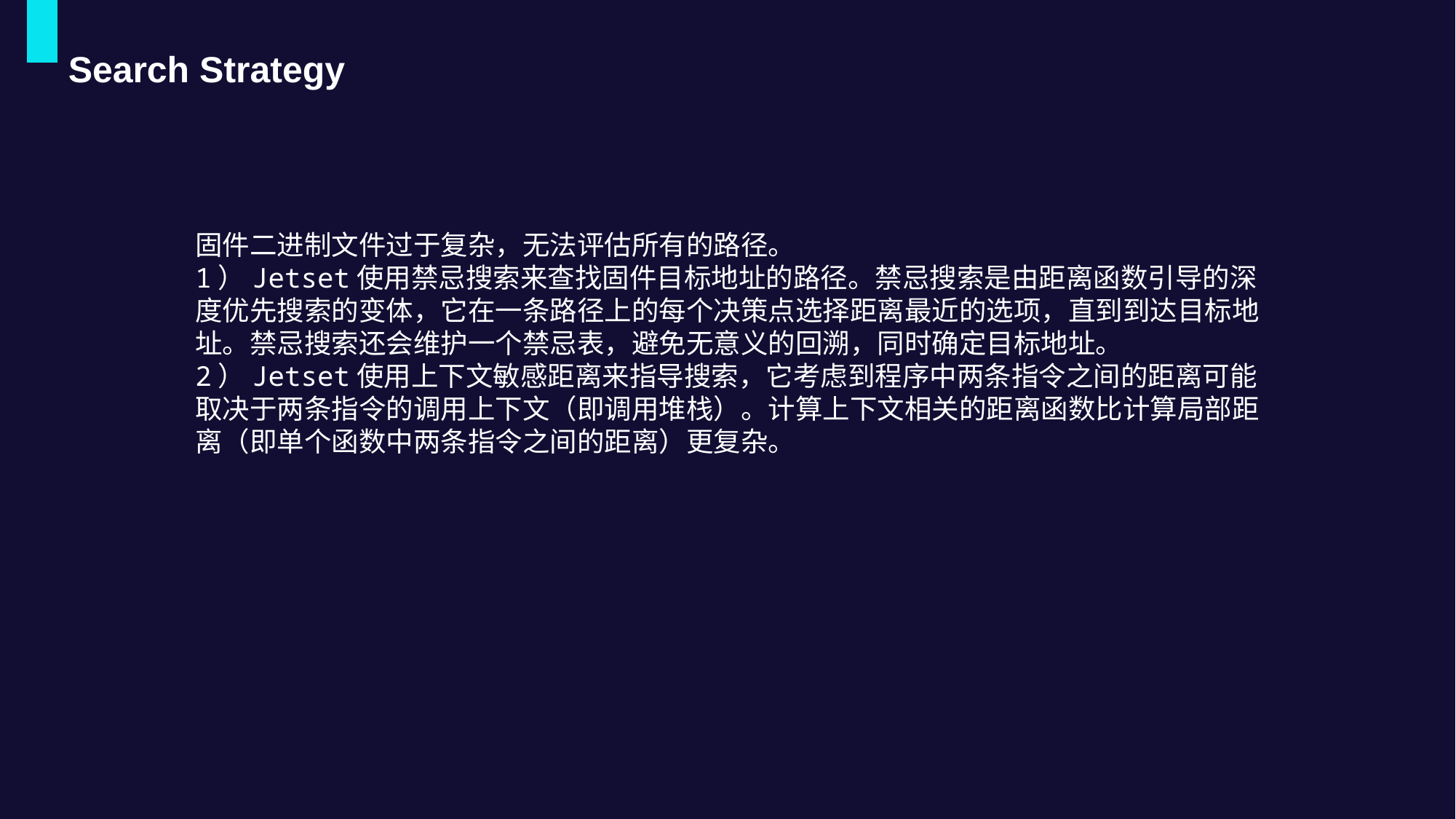

Search Strategy

固件二进制文件过于复杂，无法评估所有的路径。
1）Jetset使用禁忌搜索来查找固件目标地址的路径。禁忌搜索是由距离函数引导的深度优先搜索的变体，它在一条路径上的每个决策点选择距离最近的选项，直到到达目标地址。禁忌搜索还会维护一个禁忌表，避免无意义的回溯，同时确定目标地址。
2）Jetset使用上下文敏感距离来指导搜索，它考虑到程序中两条指令之间的距离可能取决于两条指令的调用上下文（即调用堆栈）。计算上下文相关的距离函数比计算局部距离（即单个函数中两条指令之间的距离）更复杂。